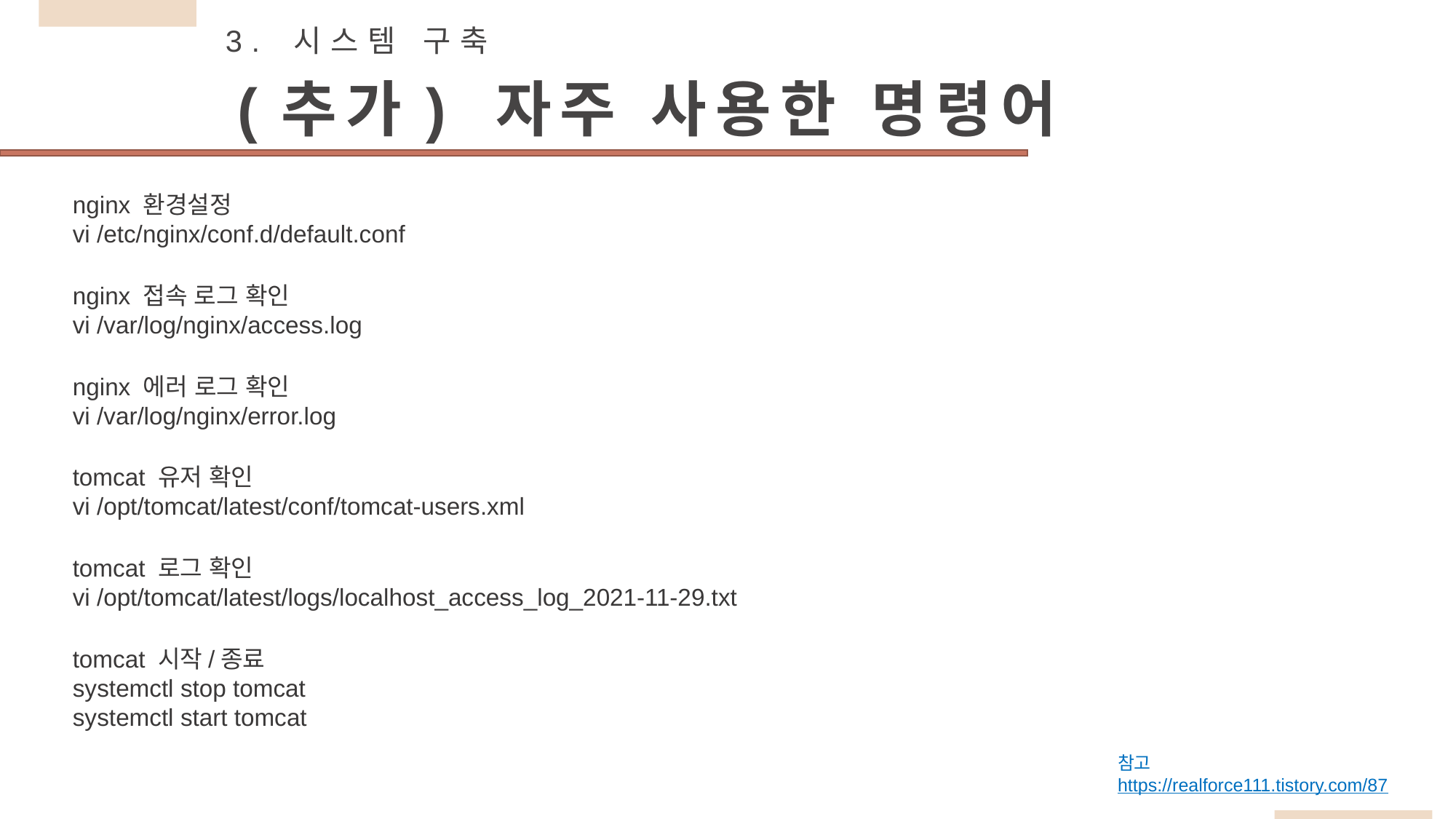

3. 시스템 구축
(추가) 자주 사용한 명령어

nginx 환경설정
vi /etc/nginx/conf.d/default.conf

nginx 접속 로그 확인
vi /var/log/nginx/access.log

nginx 에러 로그 확인
vi /var/log/nginx/error.log

tomcat 유저 확인
vi /opt/tomcat/latest/conf/tomcat-users.xml

tomcat 로그 확인
vi /opt/tomcat/latest/logs/localhost_access_log_2021-11-29.txt

tomcat 시작/종료
systemctl stop tomcat
systemctl start tomcat

참고
https://realforce111.tistory.com/87